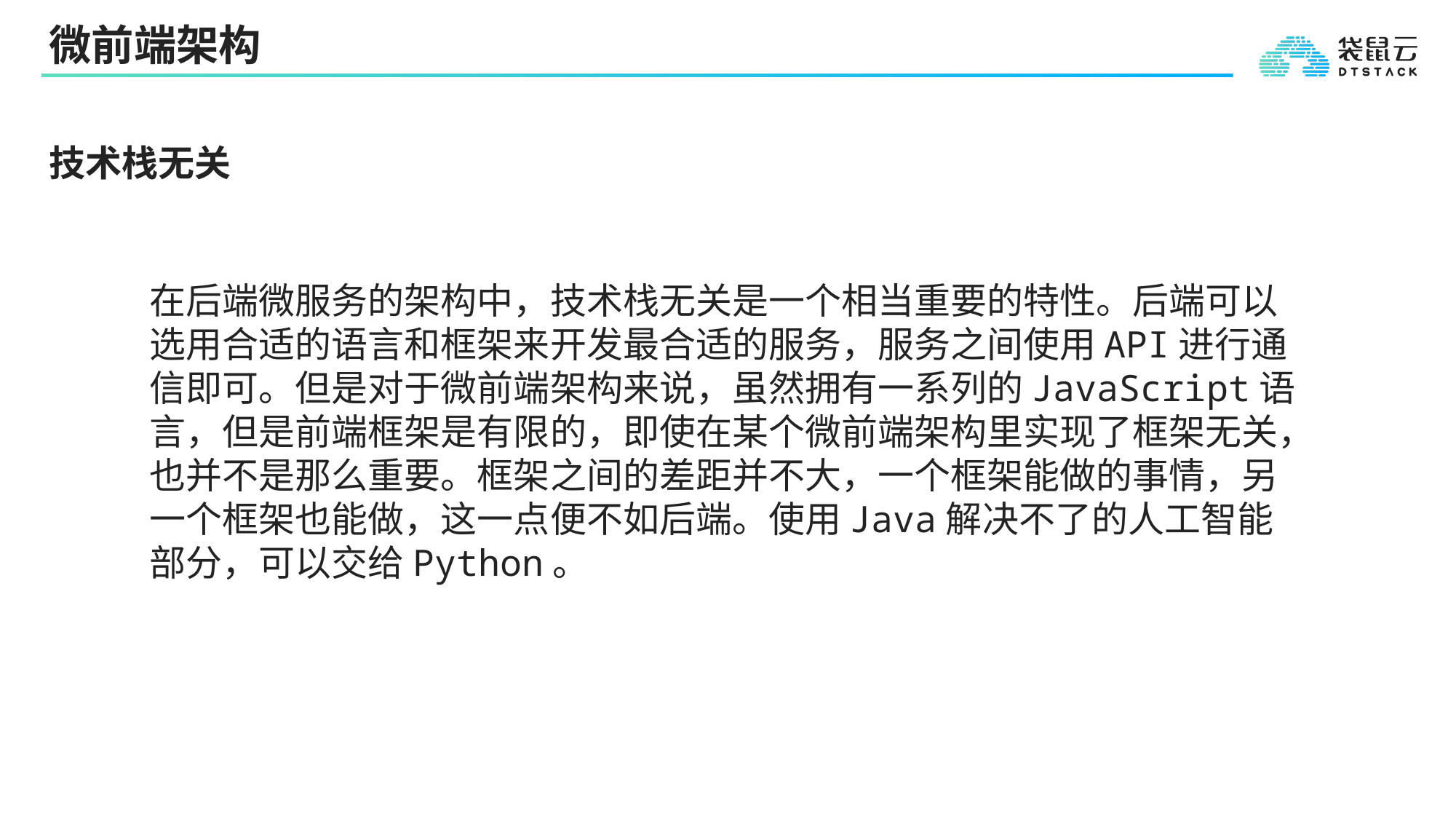

# 微前端架构
技术栈无关
在后端微服务的架构中，技术栈无关是一个相当重要的特性。后端可以选用合适的语言和框架来开发最合适的服务，服务之间使用API进行通信即可。但是对于微前端架构来说，虽然拥有一系列的JavaScript语言，但是前端框架是有限的，即使在某个微前端架构里实现了框架无关，也并不是那么重要。框架之间的差距并不大，一个框架能做的事情，另一个框架也能做，这一点便不如后端。使用Java解决不了的人工智能部分，可以交给Python。